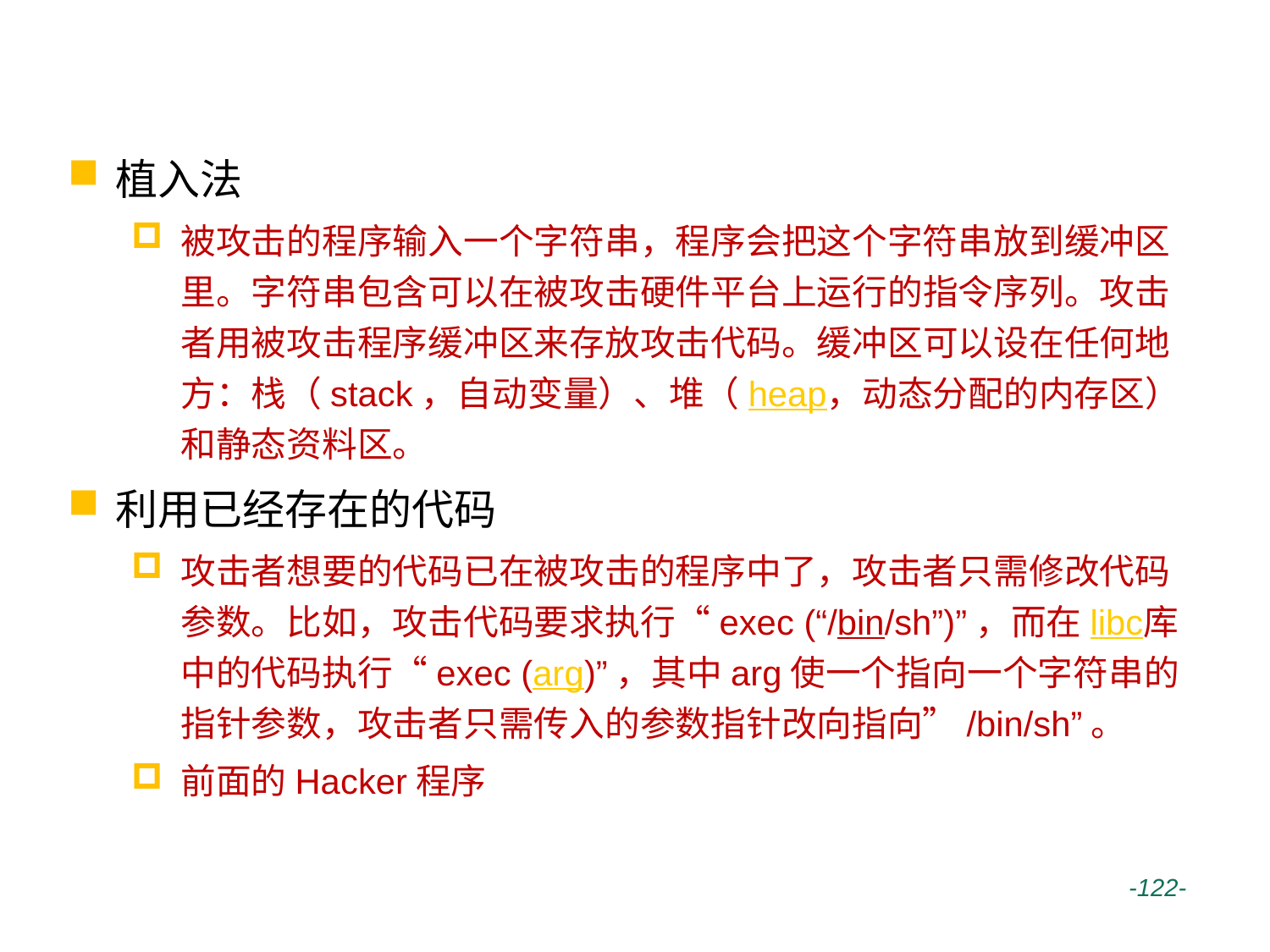

# 如何植入恶意攻击代码
植入法
被攻击的程序输入一个字符串，程序会把这个字符串放到缓冲区里。字符串包含可以在被攻击硬件平台上运行的指令序列。攻击者用被攻击程序缓冲区来存放攻击代码。缓冲区可以设在任何地方：栈（stack，自动变量）、堆（heap，动态分配的内存区）和静态资料区。
利用已经存在的代码
攻击者想要的代码已在被攻击的程序中了，攻击者只需修改代码参数。比如，攻击代码要求执行“exec (“/bin/sh”)”，而在libc库中的代码执行“exec (arg)”，其中arg使一个指向一个字符串的指针参数，攻击者只需传入的参数指针改向指向”/bin/sh”。
前面的Hacker程序

 -122-